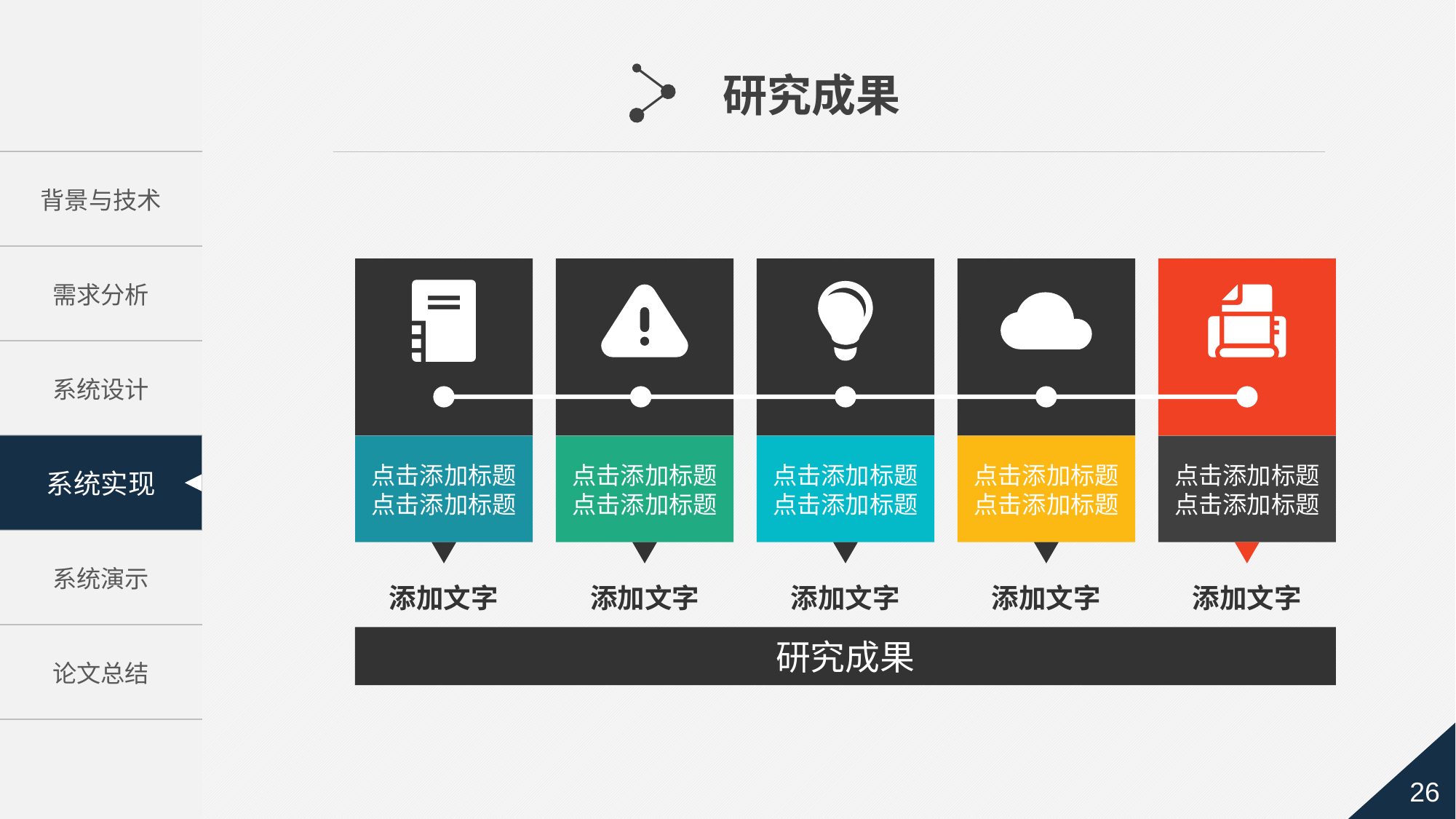

研究成果

点击添加标题
点击添加标题
点击添加标题
点击添加标题
点击添加标题
点击添加标题
点击添加标题
点击添加标题
点击添加标题
点击添加标题

添加文字
添加文字
添加文字
添加文字
添加文字
研究成果